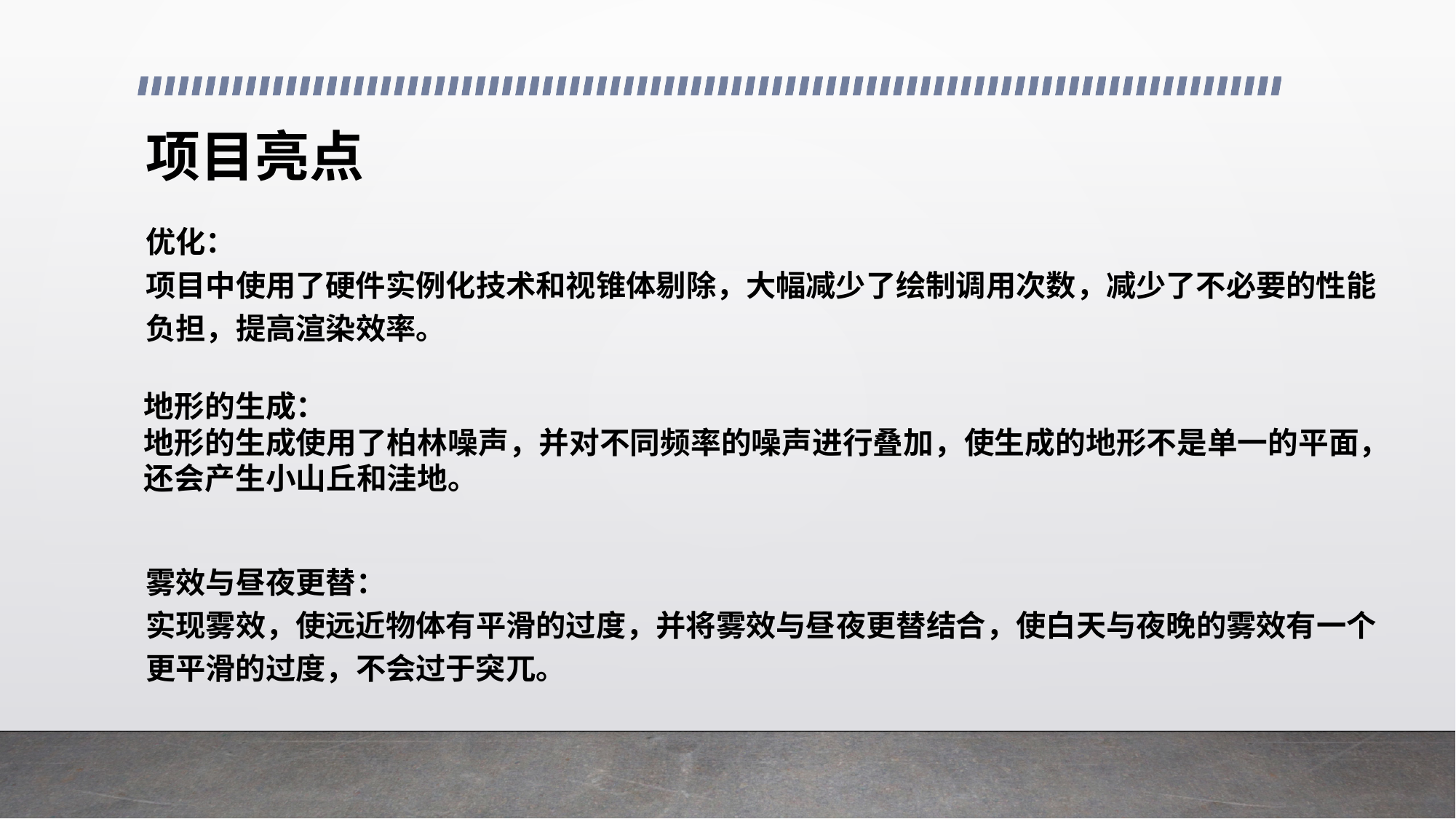

# 项目亮点
优化：
项目中使用了硬件实例化技术和视锥体剔除，大幅减少了绘制调用次数，减少了不必要的性能负担，提高渲染效率。

地形的生成：
地形的生成使用了柏林噪声，并对不同频率的噪声进行叠加，使生成的地形不是单一的平面，还会产生小山丘和洼地。
雾效与昼夜更替：
实现雾效，使远近物体有平滑的过度，并将雾效与昼夜更替结合，使白天与夜晚的雾效有一个更平滑的过度，不会过于突兀。